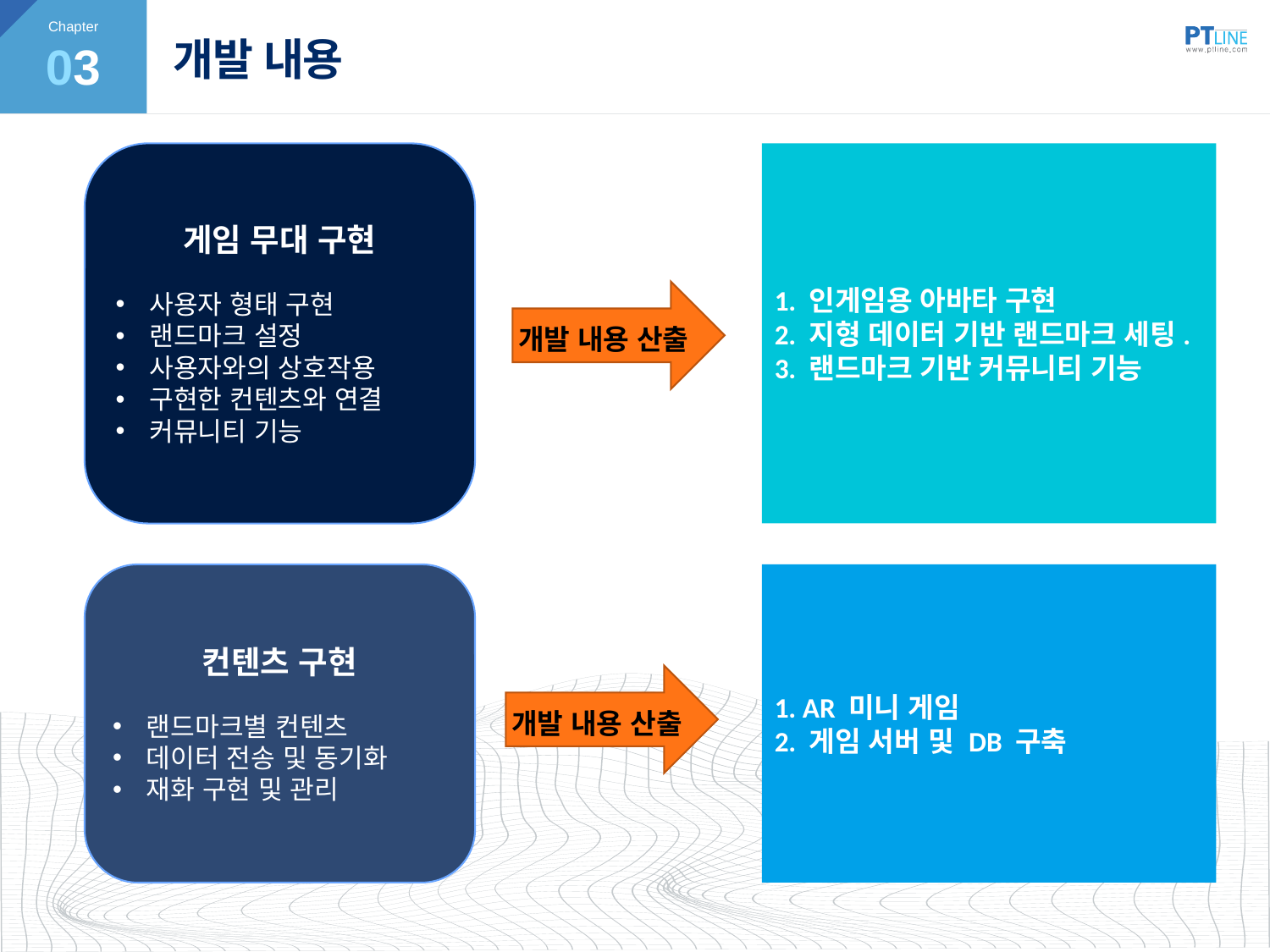

03
# 개발 내용
게임 무대 구현

사용자 형태 구현
랜드마크 설정
사용자와의 상호작용
구현한 컨텐츠와 연결
커뮤니티 기능
1. 인게임용 아바타 구현
2. 지형 데이터 기반 랜드마크 세팅.
3. 랜드마크 기반 커뮤니티 기능

개발 내용 산출
1. AR 미니 게임
2. 게임 서버 및 DB 구축
컨텐츠 구현

랜드마크별 컨텐츠
데이터 전송 및 동기화
재화 구현 및 관리

개발 내용 산출